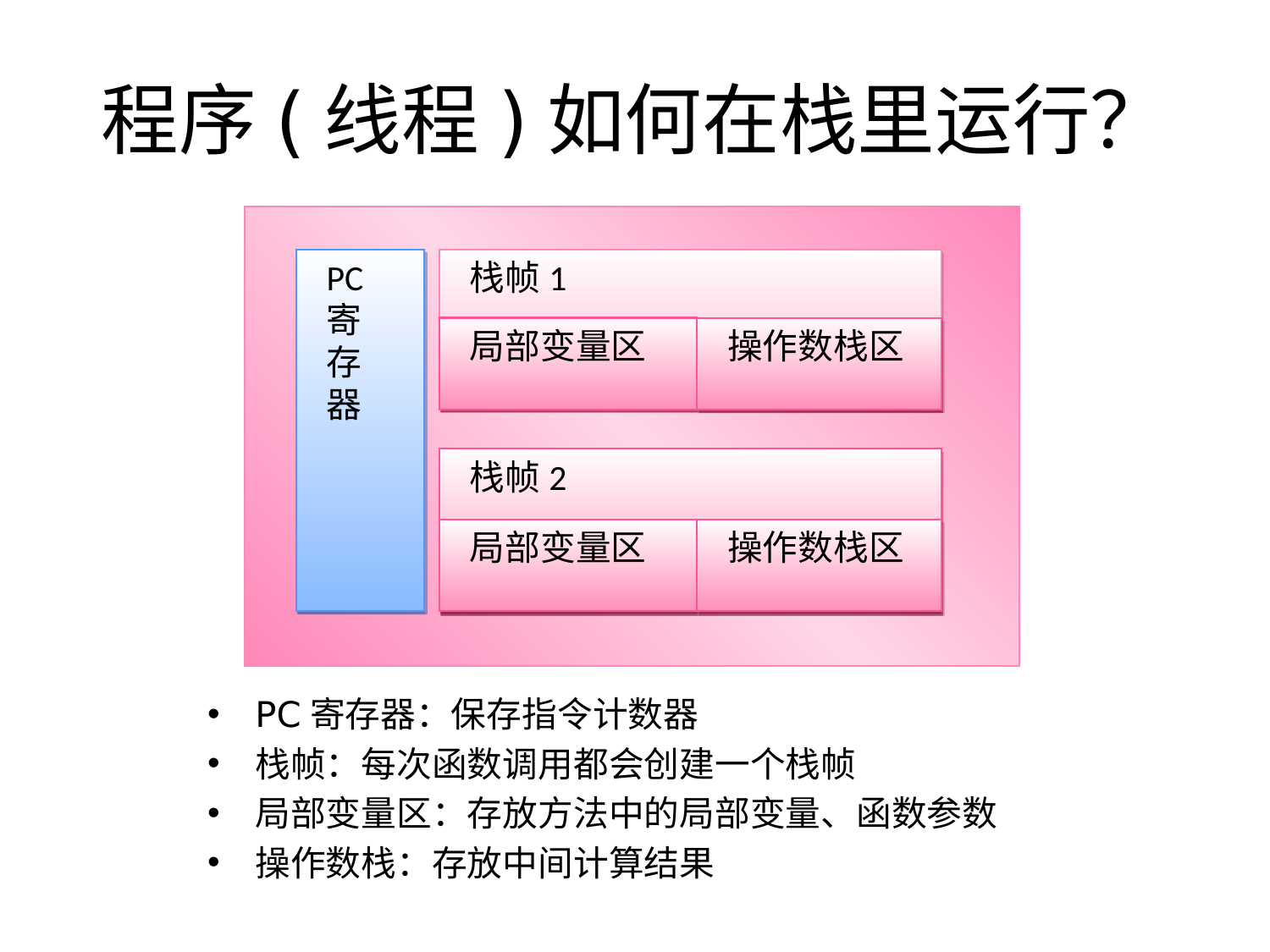

# 程序(线程)如何在栈里运行？

PC
寄
存
器
栈帧1
局部变量区
操作数栈区
栈帧2
局部变量区
操作数栈区
PC寄存器：保存指令计数器
栈帧：每次函数调用都会创建一个栈帧
局部变量区：存放方法中的局部变量、函数参数
操作数栈：存放中间计算结果